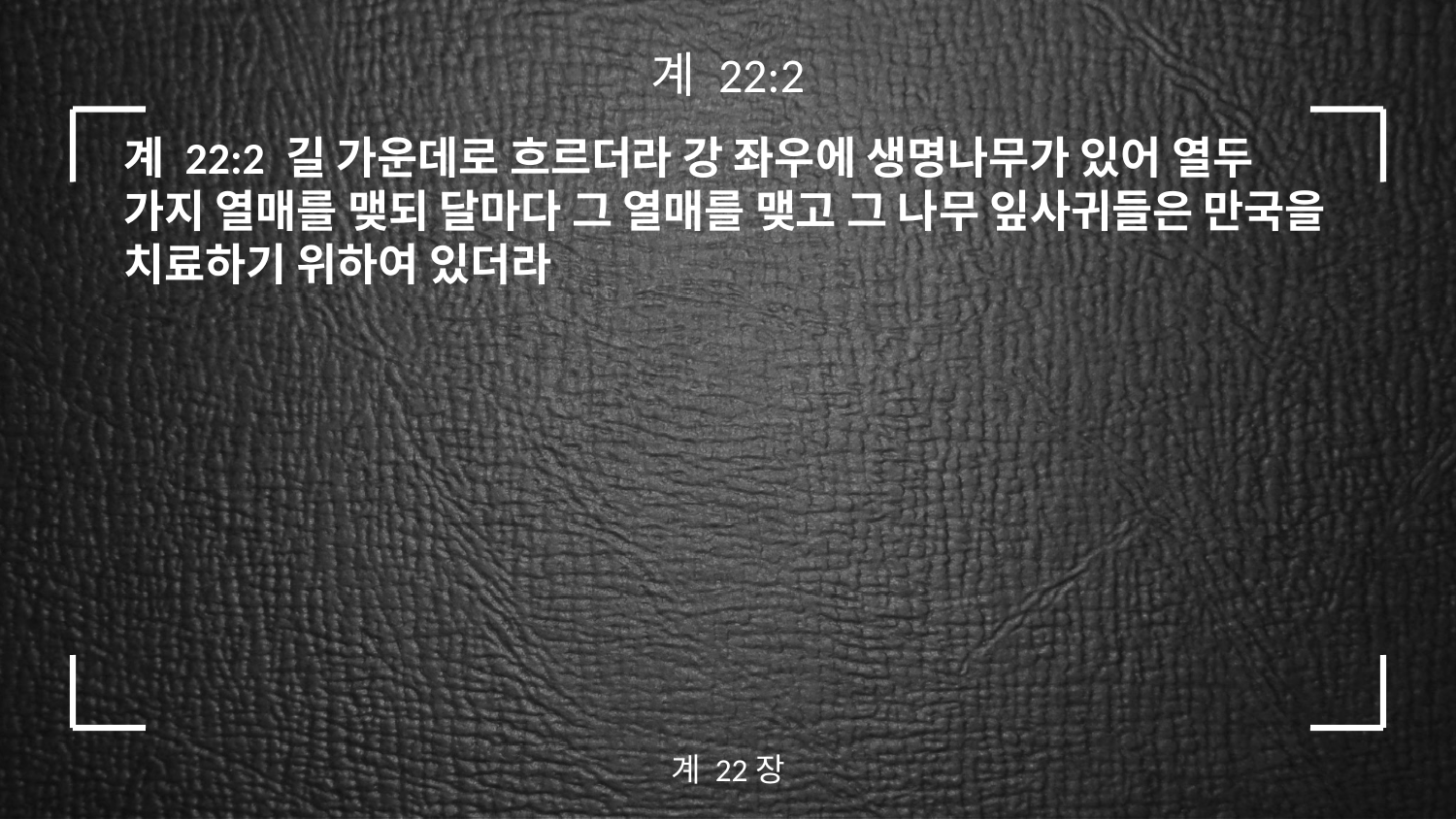

계 22:2

계 22:2 길 가운데로 흐르더라 강 좌우에 생명나무가 있어 열두 가지 열매를 맺되 달마다 그 열매를 맺고 그 나무 잎사귀들은 만국을 치료하기 위하여 있더라

계 22장